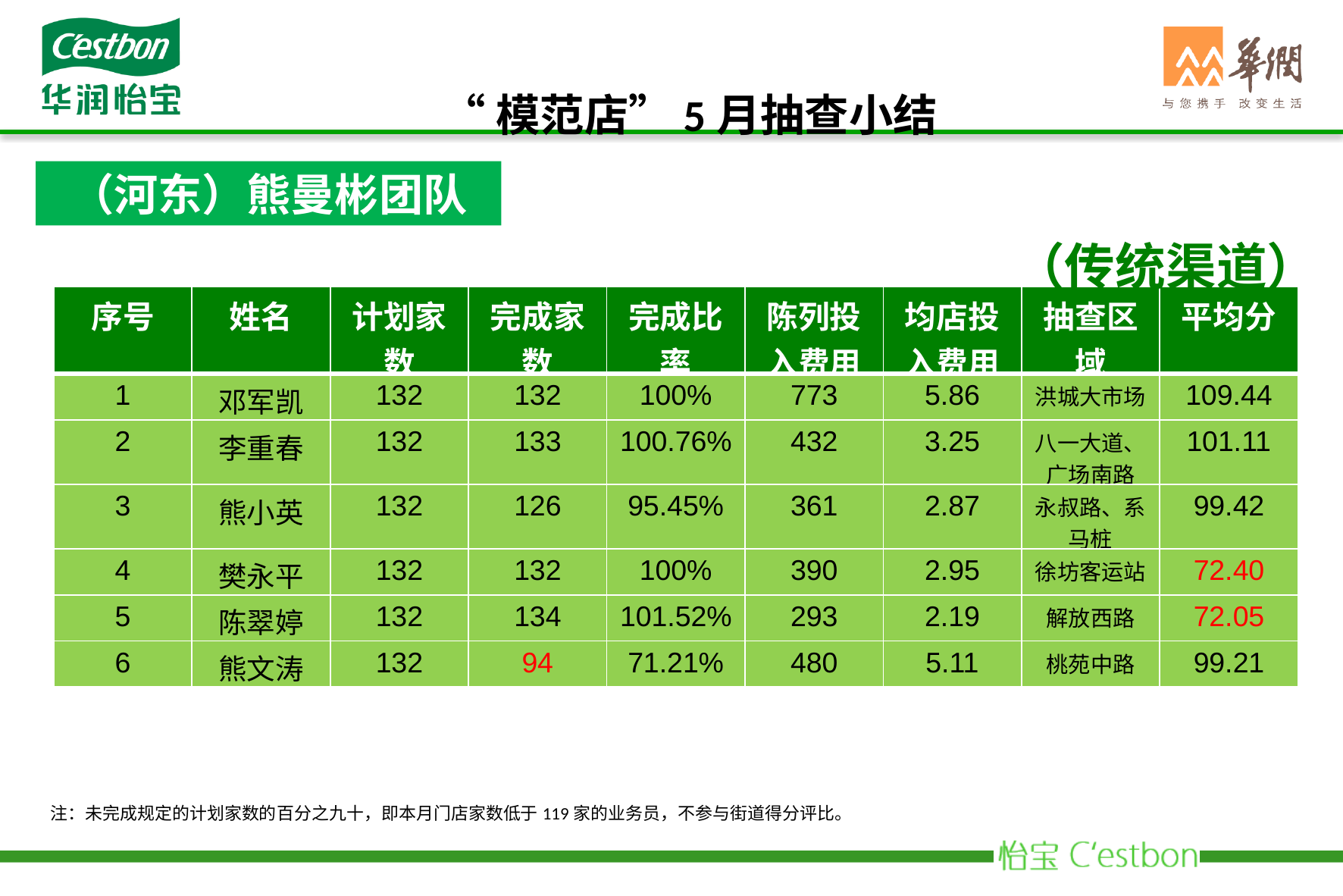

“模范店”5月抽查小结
（河东）熊曼彬团队
（传统渠道）
| 序号 | 姓名 | 计划家数 | 完成家数 | 完成比率 | 陈列投入费用 | 均店投入费用 | 抽查区域 | 平均分 |
| --- | --- | --- | --- | --- | --- | --- | --- | --- |
| 1 | 邓军凯 | 132 | 132 | 100% | 773 | 5.86 | 洪城大市场 | 109.44 |
| 2 | 李重春 | 132 | 133 | 100.76% | 432 | 3.25 | 八一大道、广场南路 | 101.11 |
| 3 | 熊小英 | 132 | 126 | 95.45% | 361 | 2.87 | 永叔路、系马桩 | 99.42 |
| 4 | 樊永平 | 132 | 132 | 100% | 390 | 2.95 | 徐坊客运站 | 72.40 |
| 5 | 陈翠婷 | 132 | 134 | 101.52% | 293 | 2.19 | 解放西路 | 72.05 |
| 6 | 熊文涛 | 132 | 94 | 71.21% | 480 | 5.11 | 桃苑中路 | 99.21 |
注：未完成规定的计划家数的百分之九十，即本月门店家数低于119家的业务员，不参与街道得分评比。